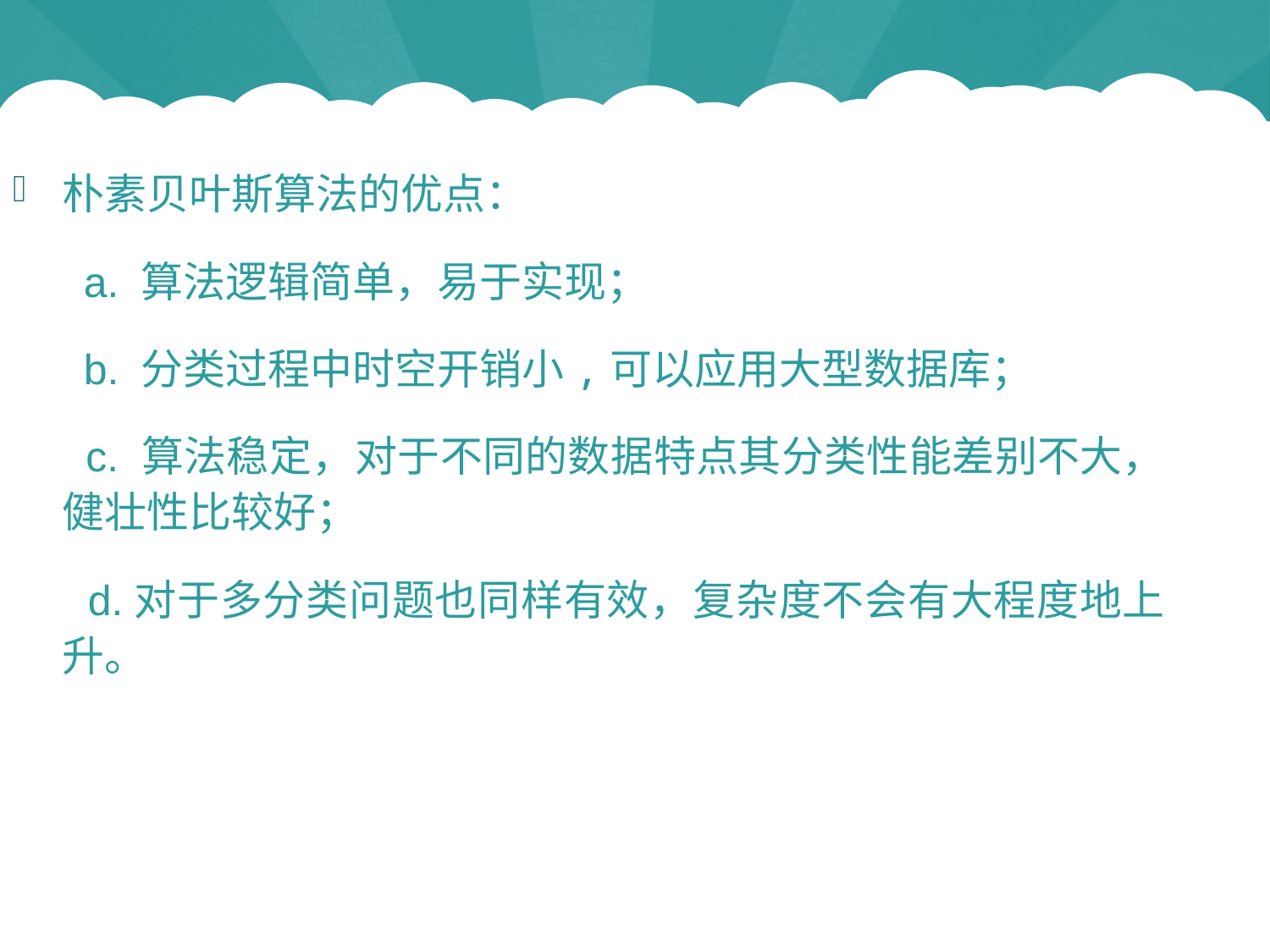

朴素贝叶斯算法的优点：
      a. 算法逻辑简单，易于实现；
      b. 分类过程中时空开销小,可以应用大型数据库；
      c. 算法稳定，对于不同的数据特点其分类性能差别不大，健壮性比较好；
      d.对于多分类问题也同样有效，复杂度不会有大程度地上升。